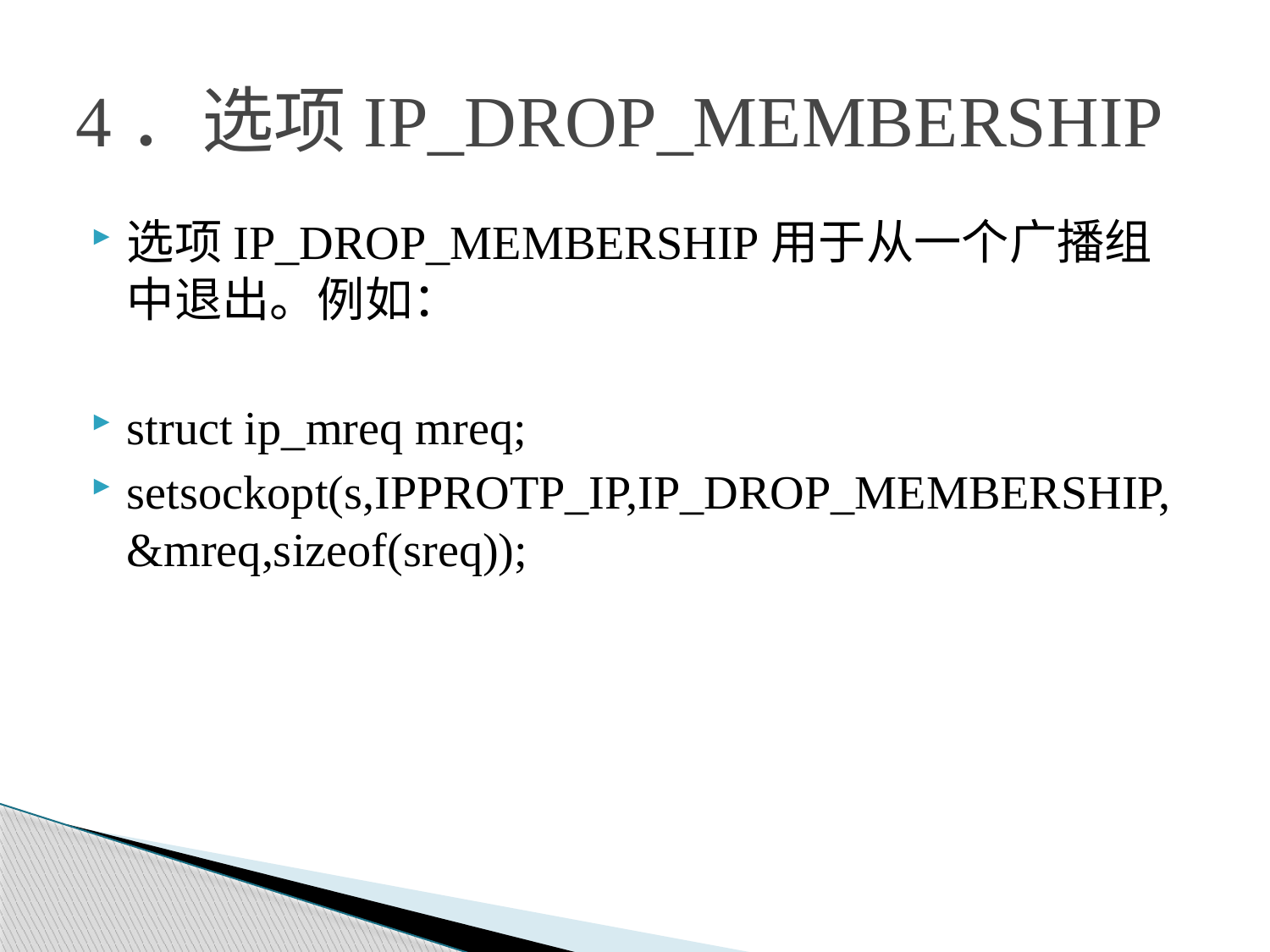

# 4．选项IP_DROP_MEMBERSHIP
选项IP_DROP_MEMBERSHIP用于从一个广播组中退出。例如：

struct ip_mreq mreq;
setsockopt(s,IPPROTP_IP,IP_DROP_MEMBERSHIP,&mreq,sizeof(sreq));